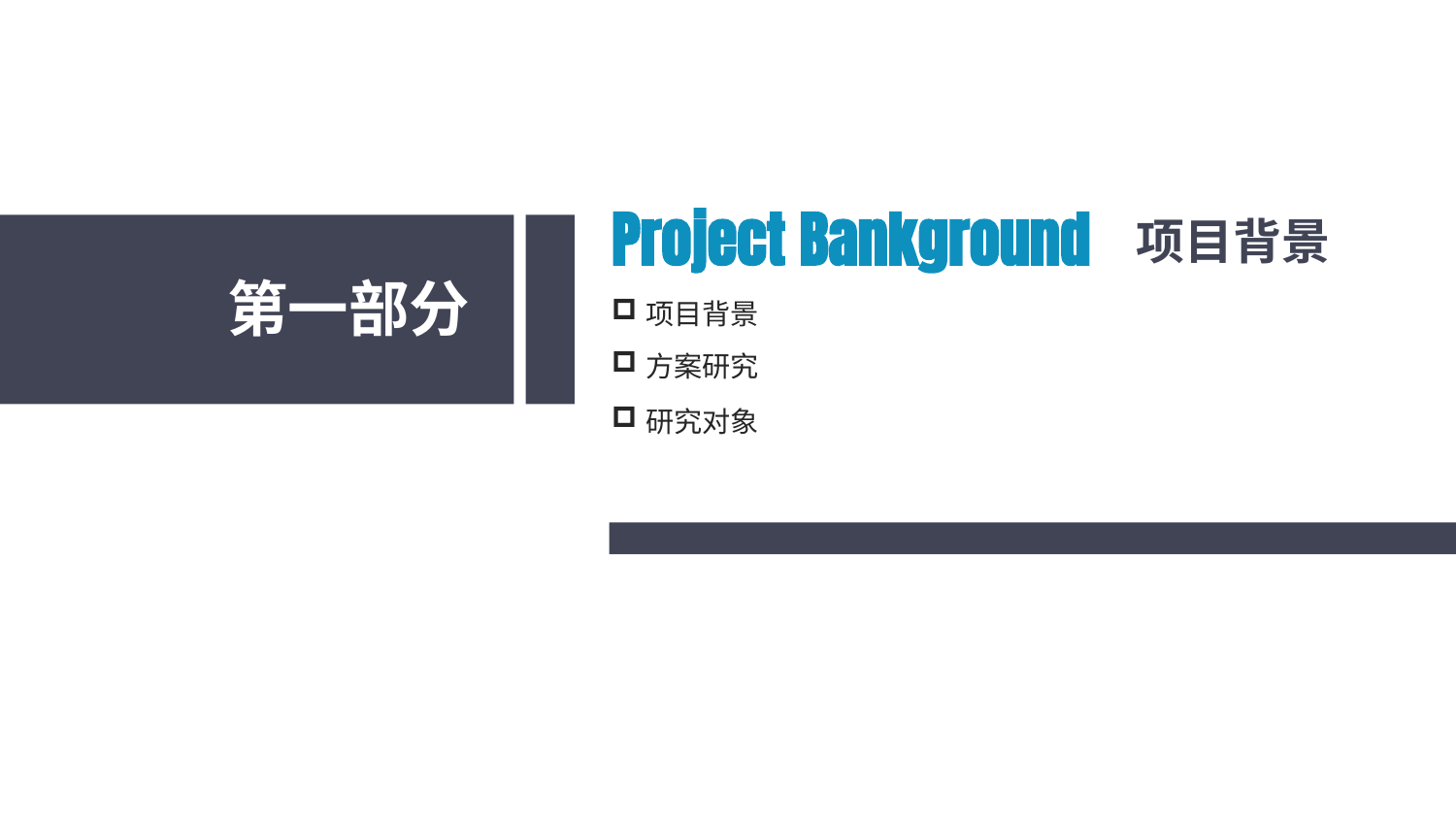

Project Bankground
项目背景

第一部分
项目背景
方案研究
研究对象